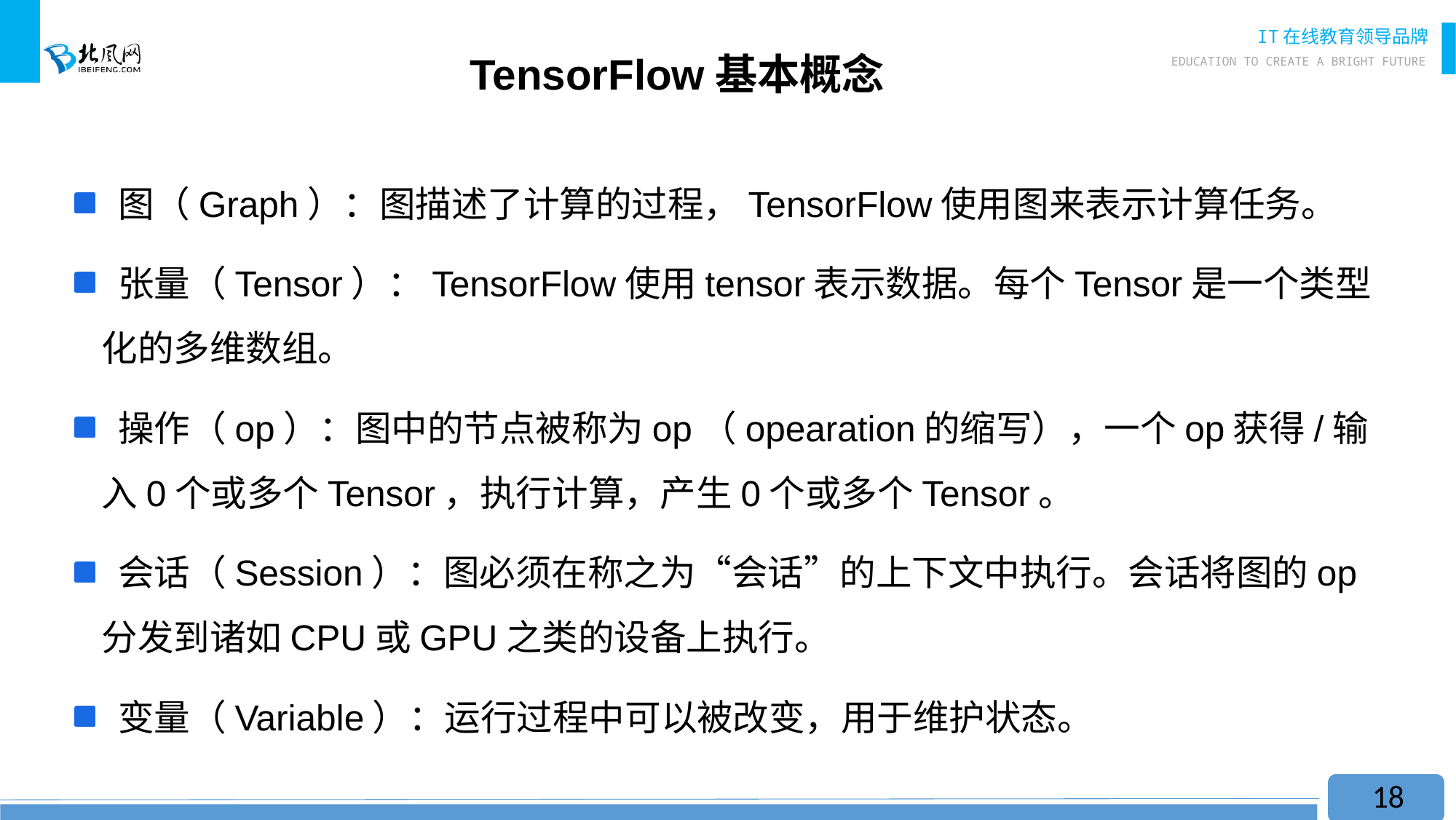

# TensorFlow基本概念
 图（Graph）：图描述了计算的过程，TensorFlow使用图来表示计算任务。
 张量（Tensor）：TensorFlow使用tensor表示数据。每个Tensor是一个类型化的多维数组。
 操作（op）：图中的节点被称为op（opearation的缩写），一个op获得/输入0个或多个Tensor，执行计算，产生0个或多个Tensor。
 会话（Session）：图必须在称之为“会话”的上下文中执行。会话将图的op分发到诸如CPU或GPU之类的设备上执行。
 变量（Variable）：运行过程中可以被改变，用于维护状态。